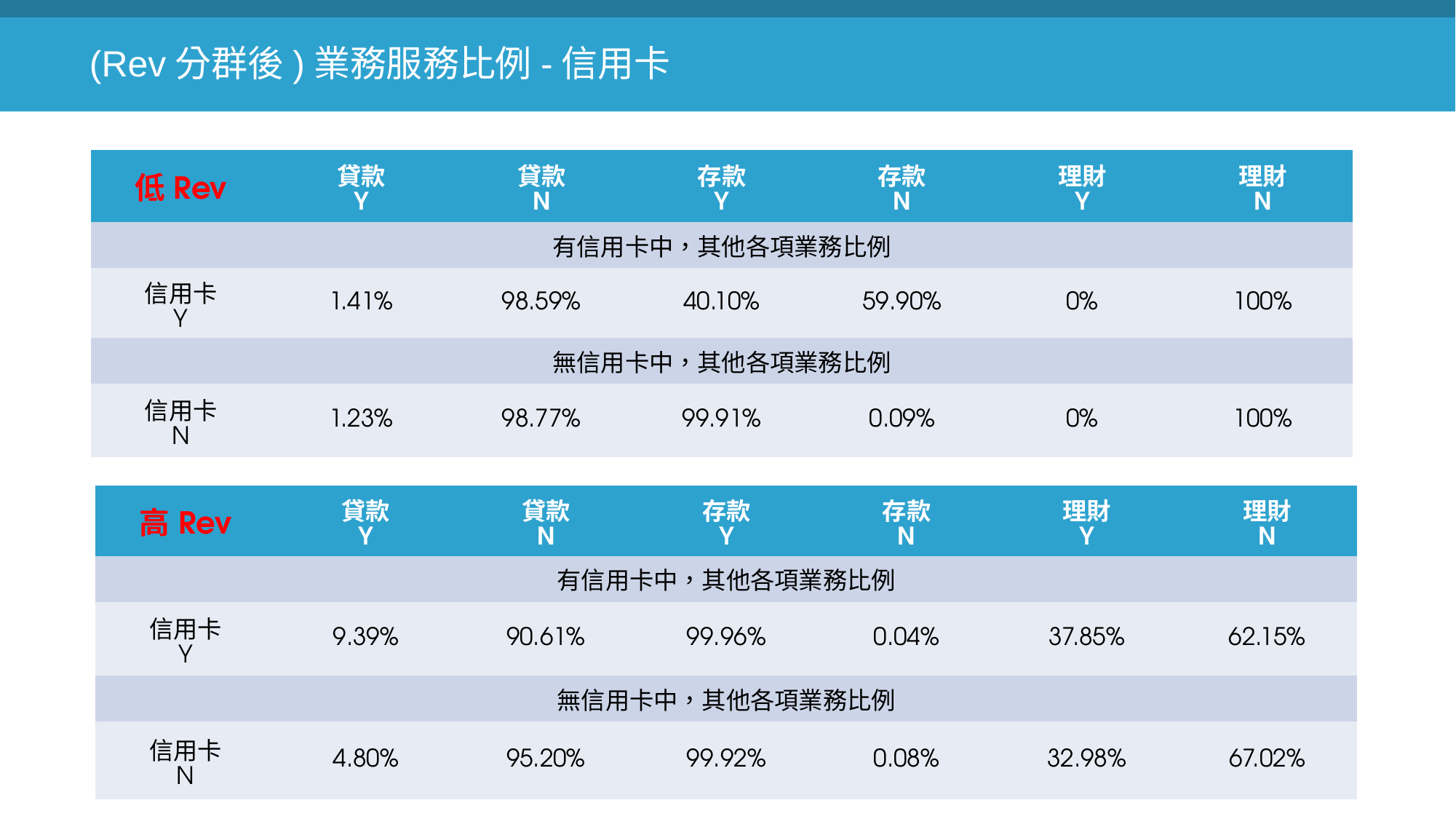

(Rev分群後)業務服務比例-信用卡
| 低Rev | 貸款 Y | 貸款 N | 存款 Y | 存款 N | 理財 Y | 理財 N |
| --- | --- | --- | --- | --- | --- | --- |
| 有信用卡中，其他各項業務比例 |  |  |  |  |  |  |
| 信用卡 Y | 1.41% | 98.59% | 40.10% | 59.90% | 0% | 100% |
| 無信用卡中，其他各項業務比例 |  |  |  |  |  |  |
| 信用卡 N | 1.23% | 98.77% | 99.91% | 0.09% | 0% | 100% |
| 高Rev | 貸款 Y | 貸款 N | 存款 Y | 存款 N | 理財 Y | 理財 N |
| --- | --- | --- | --- | --- | --- | --- |
| 有信用卡中，其他各項業務比例 |  |  |  |  |  |  |
| 信用卡 Y | 9.39% | 90.61% | 99.96% | 0.04% | 37.85% | 62.15% |
| 無信用卡中，其他各項業務比例 |  |  |  |  |  |  |
| 信用卡 N | 4.80% | 95.20% | 99.92% | 0.08% | 32.98% | 67.02% |